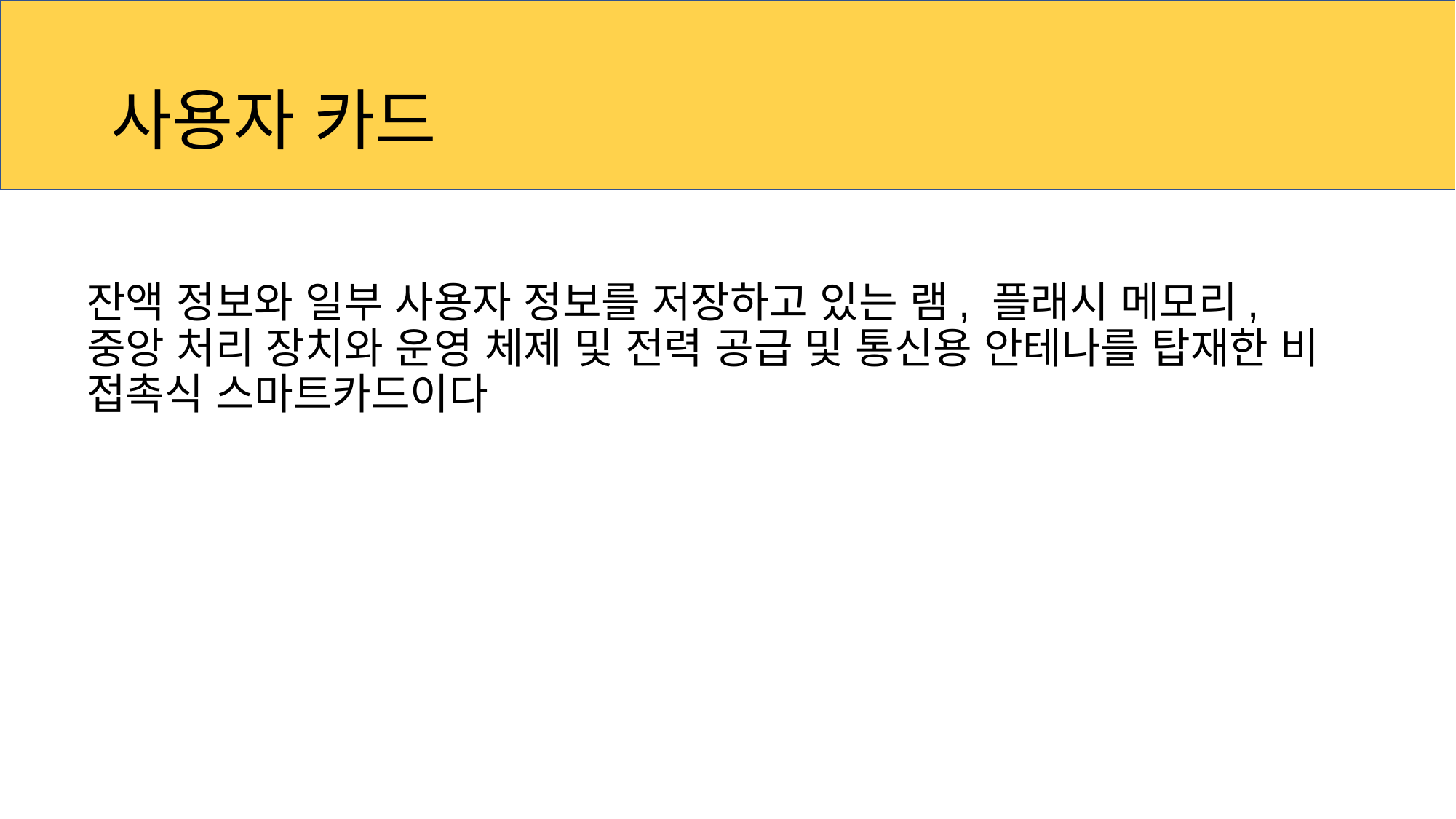

# 사용자 카드
잔액 정보와 일부 사용자 정보를 저장하고 있는 램, 플래시 메모리, 중앙 처리 장치와 운영 체제 및 전력 공급 및 통신용 안테나를 탑재한 비 접촉식 스마트카드이다